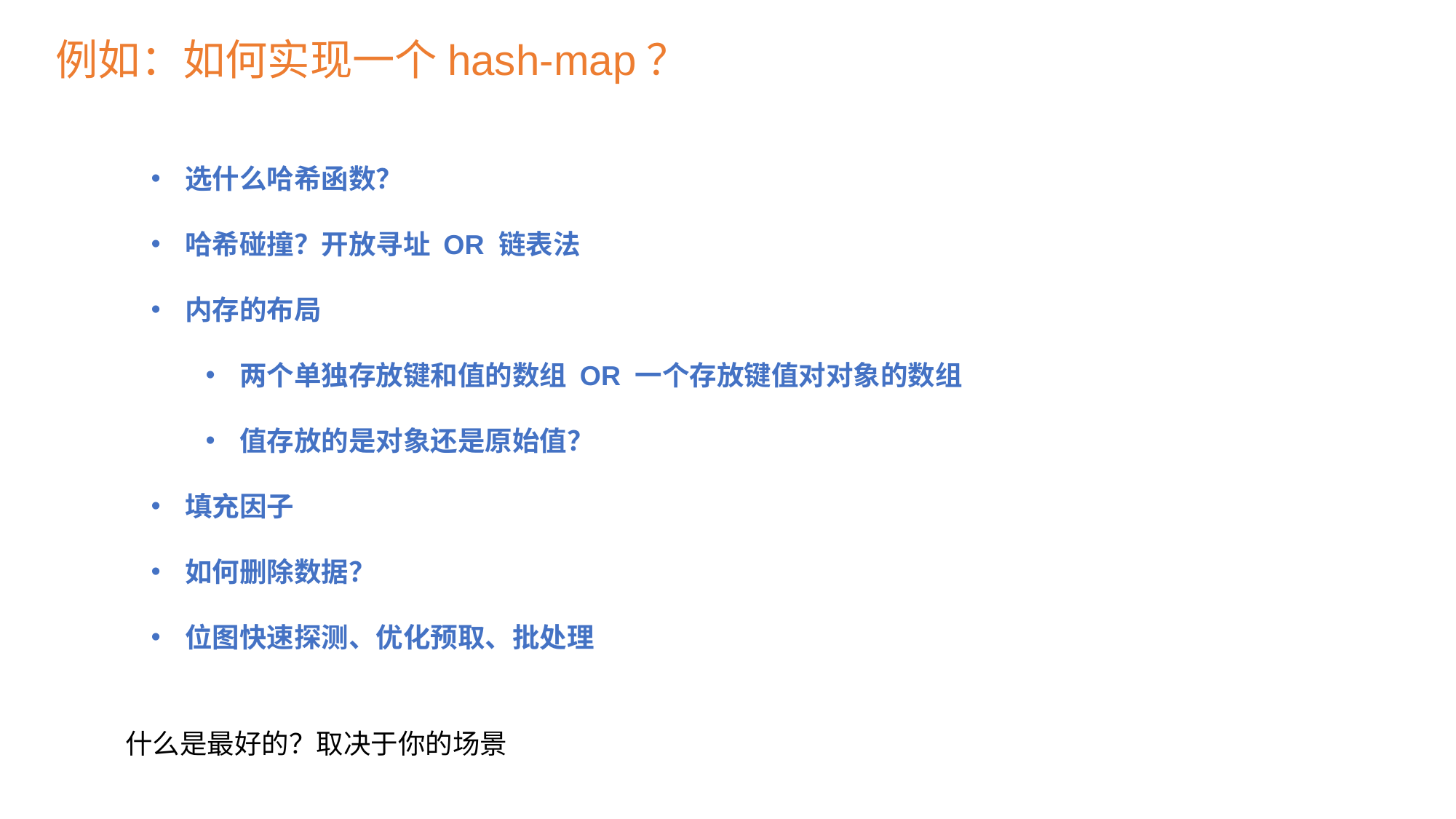

例如：如何实现一个hash-map？
选什么哈希函数？
哈希碰撞？开放寻址 OR 链表法
内存的布局
两个单独存放键和值的数组 OR 一个存放键值对对象的数组
值存放的是对象还是原始值？
填充因子
如何删除数据？
位图快速探测、优化预取、批处理

什么是最好的？取决于你的场景